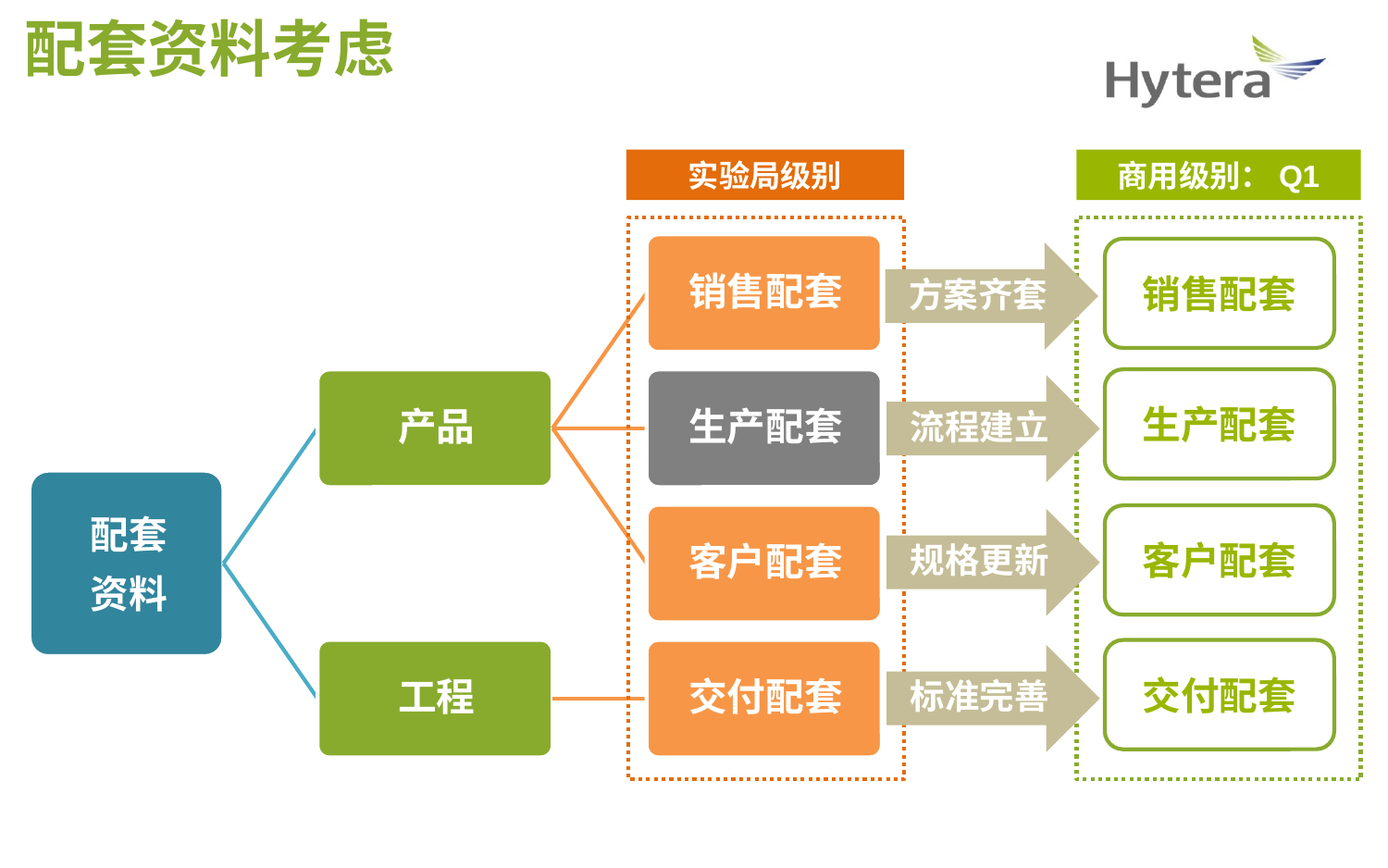

配套资料考虑
实验局级别
商用级别：Q1

配套
资料

产品

销售配套

生产配套

客户配套

工程

交付配套
销售配套
方案齐套
生产配套
流程建立
12月
9月至今
客户配套
规格更新
交付配套
标准完善